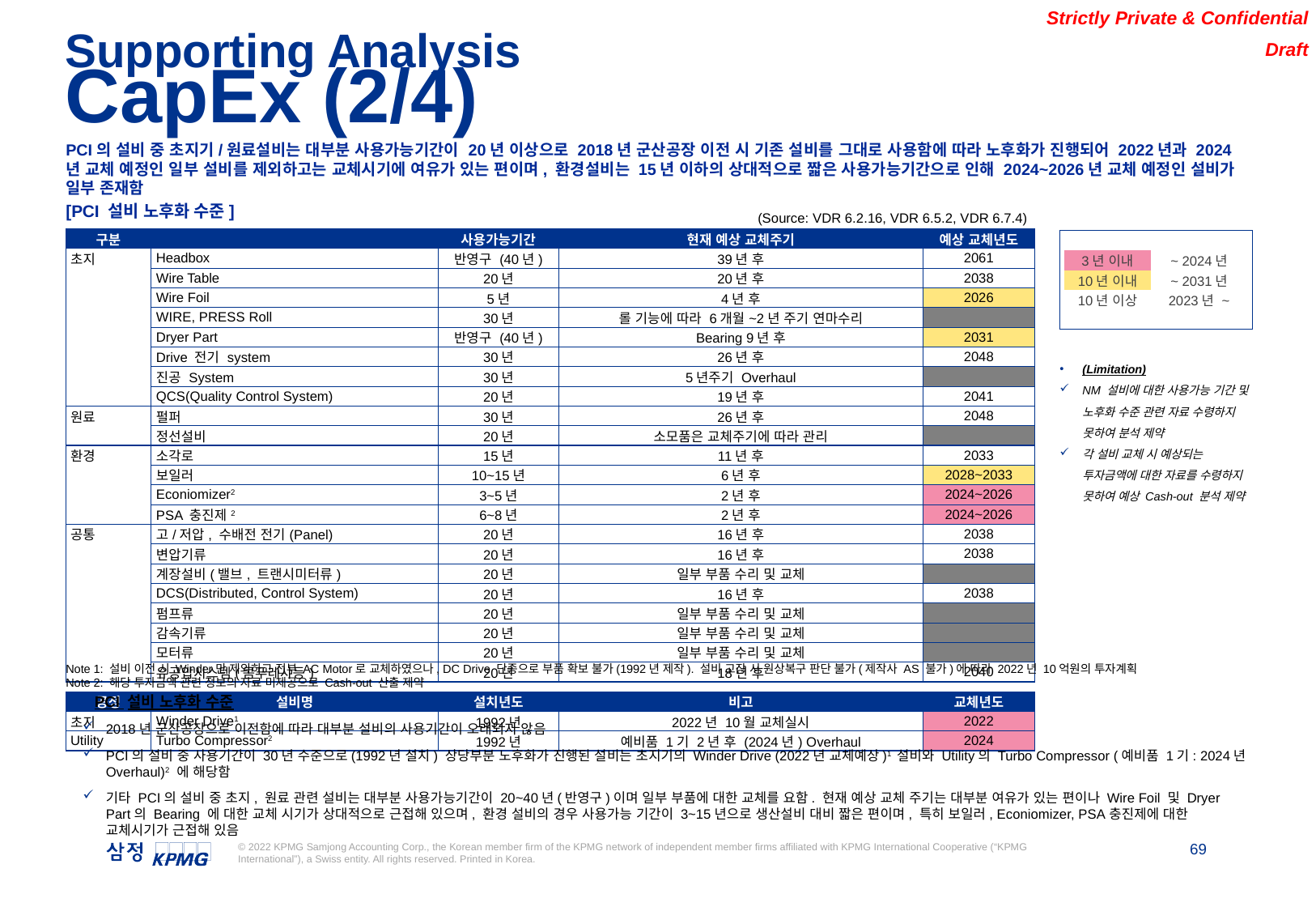

Supporting Analysis
CapEx (2/4)
PCI의 설비 중 초지기/원료설비는 대부분 사용가능기간이 20년 이상으로 2018년 군산공장 이전 시 기존 설비를 그대로 사용함에 따라 노후화가 진행되어 2022년과 2024년 교체 예정인 일부 설비를 제외하고는 교체시기에 여유가 있는 편이며, 환경설비는 15년 이하의 상대적으로 짧은 사용가능기간으로 인해 2024~2026년 교체 예정인 설비가 일부 존재함
[PCI 설비 노후화 수준]
(Source: VDR 6.2.16, VDR 6.5.2, VDR 6.7.4)
| 구분 |  | 사용가능기간 | 현재 예상 교체주기 | 예상 교체년도 |
| --- | --- | --- | --- | --- |
| 초지 | Headbox | 반영구 (40년) | 39년 후 | 2061 |
|  | Wire Table | 20년 | 20년 후 | 2038 |
|  | Wire Foil | 5년 | 4년 후 | 2026 |
|  | WIRE, PRESS Roll | 30년 | 롤 기능에 따라 6개월~2년 주기 연마수리 |  |
|  | Dryer Part | 반영구 (40년) | Bearing 9년 후 | 2031 |
|  | Drive 전기 system | 30년 | 26년 후 | 2048 |
|  | 진공 System | 30년 | 5년주기 Overhaul |  |
|  | QCS(Quality Control System) | 20년 | 19년 후 | 2041 |
| 원료 | 펄퍼 | 30년 | 26년 후 | 2048 |
|  | 정선설비 | 20년 | 소모품은 교체주기에 따라 관리 |  |
| 환경 | 소각로 | 15년 | 11년 후 | 2033 |
|  | 보일러 | 10~15년 | 6년 후 | 2028~2033 |
|  | Econiomizer2 | 3~5년 | 2년 후 | 2024~2026 |
|  | PSA 충진제2 | 6~8년 | 2년 후 | 2024~2026 |
| 공통 | 고/저압, 수배전 전기(Panel) | 20년 | 16년 후 | 2038 |
|  | 변압기류 | 20년 | 16년 후 | 2038 |
|  | 계장설비(밸브, 트랜시미터류) | 20년 | 일부 부품 수리 및 교체 |  |
|  | DCS(Distributed, Control System) | 20년 | 16년 후 | 2038 |
|  | 펌프류 | 20년 | 일부 부품 수리 및 교체 |  |
|  | 감속기류 | 20년 | 일부 부품 수리 및 교체 |  |
|  | 모터류 | 20년 | 일부 부품 수리 및 교체 |  |
|  | 유공압시스템(콤푸레샤등) | 20년 | 18년 후 | 2040 |
|  |  |  |  |  |
| 공정 | 설비명 | 설치년도 | 비고 | 교체년도 |
| 초지 | Winder Drive1 | 1992년 | 2022년 10월 교체실시 | 2022 |
| Utility | Turbo Compressor2 | 1992년 | 예비품 1기 2년 후 (2024년) Overhaul | 2024 |
|  |  |  |  |
| --- | --- | --- | --- |
|  | 3년 이내 | ~ 2024년 |  |
|  | 10년 이내 | ~ 2031년 |  |
|  | 10년 이상 | 2023년 ~ |  |
|  |  |  |  |
(Limitation)
NM 설비에 대한 사용가능 기간 및 노후화 수준 관련 자료 수령하지 못하여 분석 제약
각 설비 교체 시 예상되는 투자금액에 대한 자료를 수령하지 못하여 예상 Cash-out 분석 제약
Note 1: 설비 이전 시 Winder만 제외하고 전부 AC Motor로 교체하였으나, DC Drive 단종으로 부품 확보 불가(1992년 제작). 설비 고장 시 원상복구 판단 불가(제작사 AS 불가)에 따라 2022년 10억원의 투자계획
Note 2: 해당 투자금액 관련 정보의 자료 미제공으로 Cash-out 산출 제약
PCI 설비 노후화 수준
2018년 군산공장으로 이전함에 따라 대부분 설비의 사용기간이 오래되지 않음
PCI의 설비 중 사용기간이 30년 수준으로(1992년 설치) 상당부분 노후화가 진행된 설비는 초지기의 Winder Drive (2022년 교체예상)1 설비와 Utility의 Turbo Compressor (예비품 1기: 2024년 Overhaul)2 에 해당함
기타 PCI의 설비 중 초지, 원료 관련 설비는 대부분 사용가능기간이 20~40년(반영구)이며 일부 부품에 대한 교체를 요함. 현재 예상 교체 주기는 대부분 여유가 있는 편이나 Wire Foil 및 Dryer Part의 Bearing 에 대한 교체 시기가 상대적으로 근접해 있으며, 환경 설비의 경우 사용가능 기간이 3~15년으로 생산설비 대비 짧은 편이며, 특히 보일러, Econiomizer, PSA충진제에 대한 교체시기가 근접해 있음